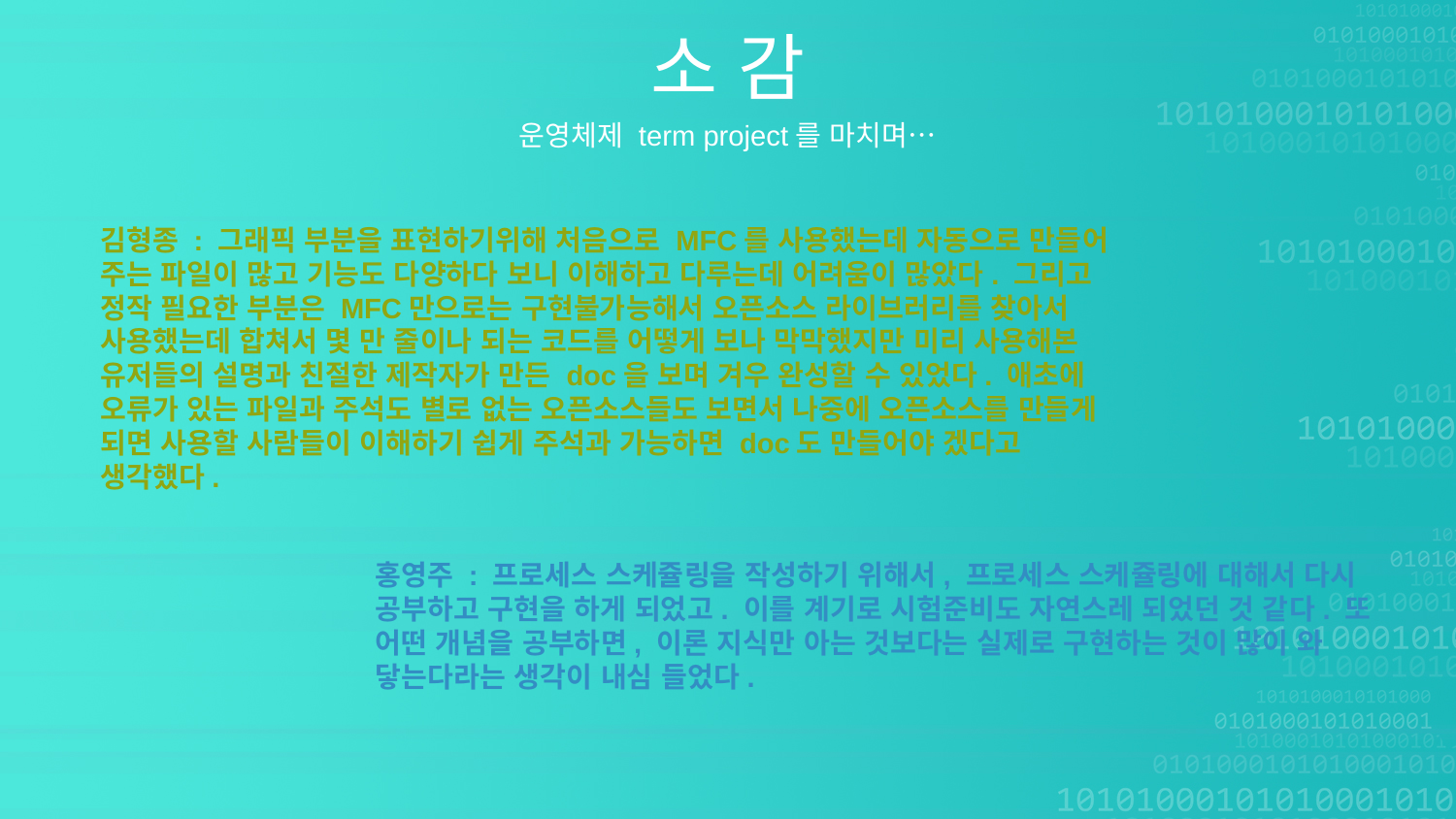

소 감
운영체제 term project를 마치며…
김형종 : 그래픽 부분을 표현하기위해 처음으로 MFC를 사용했는데 자동으로 만들어 주는 파일이 많고 기능도 다양하다 보니 이해하고 다루는데 어려움이 많았다. 그리고 정작 필요한 부분은 MFC만으로는 구현불가능해서 오픈소스 라이브러리를 찾아서 사용했는데 합쳐서 몇 만 줄이나 되는 코드를 어떻게 보나 막막했지만 미리 사용해본 유저들의 설명과 친절한 제작자가 만든 doc을 보며 겨우 완성할 수 있었다. 애초에 오류가 있는 파일과 주석도 별로 없는 오픈소스들도 보면서 나중에 오픈소스를 만들게 되면 사용할 사람들이 이해하기 쉽게 주석과 가능하면 doc도 만들어야 겠다고 생각했다.
홍영주 : 프로세스 스케쥴링을 작성하기 위해서, 프로세스 스케쥴링에 대해서 다시 공부하고 구현을 하게 되었고. 이를 계기로 시험준비도 자연스레 되었던 것 같다. 또 어떤 개념을 공부하면, 이론 지식만 아는 것보다는 실제로 구현하는 것이 많이 와   닿는다라는 생각이 내심 들었다.